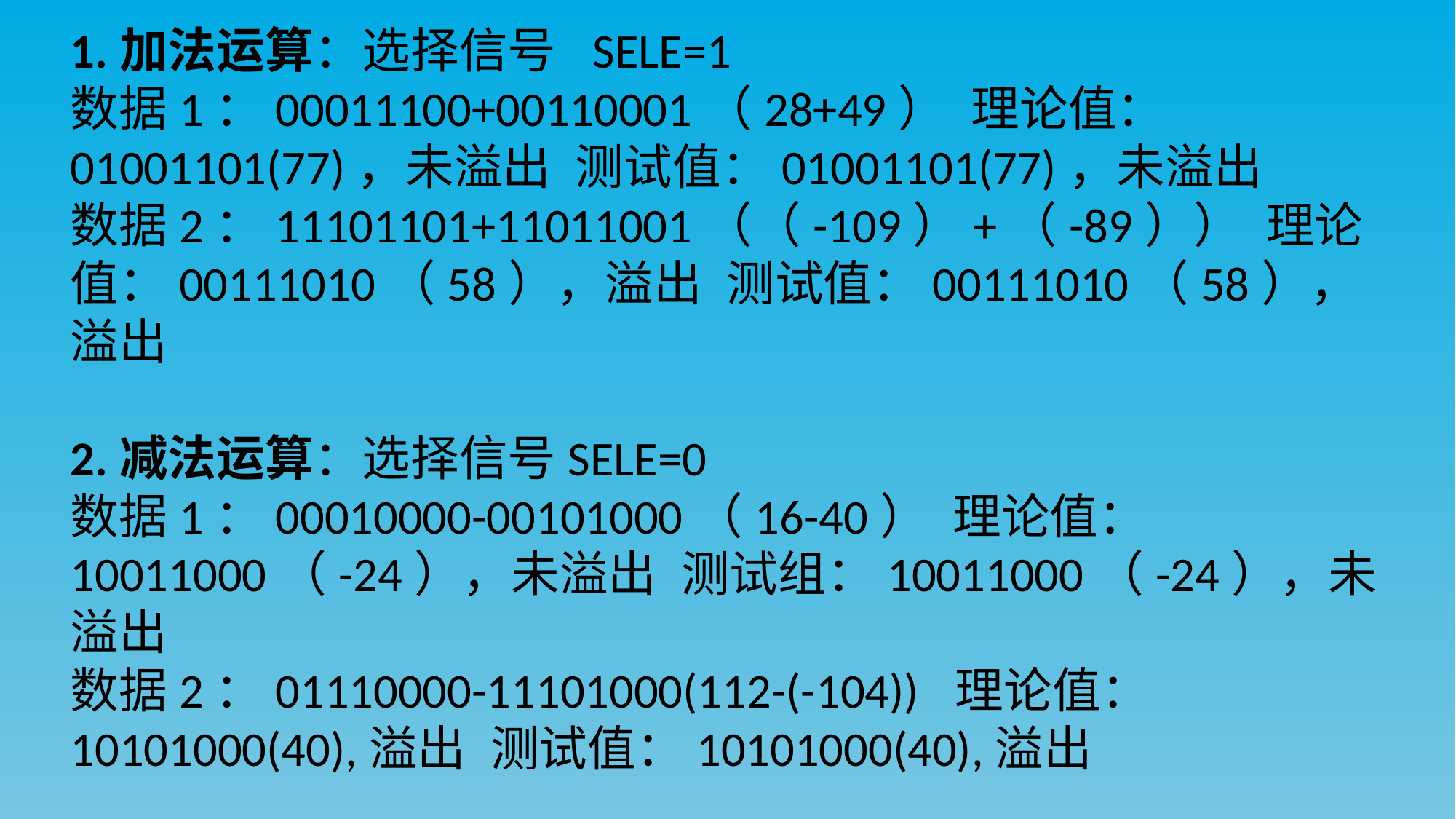

1.加法运算：选择信号 SELE=1
数据1：00011100+00110001（28+49） 理论值：01001101(77)，未溢出 测试值：01001101(77)，未溢出
数据2：11101101+11011001（（-109）+（-89）） 理论值：00111010（58），溢出 测试值：00111010（58），溢出

2.减法运算：选择信号SELE=0
数据1：00010000-00101000（16-40） 理论值：10011000（-24），未溢出 测试组：10011000（-24），未溢出
数据2：01110000-11101000(112-(-104)) 理论值：10101000(40),溢出 测试值：10101000(40),溢出